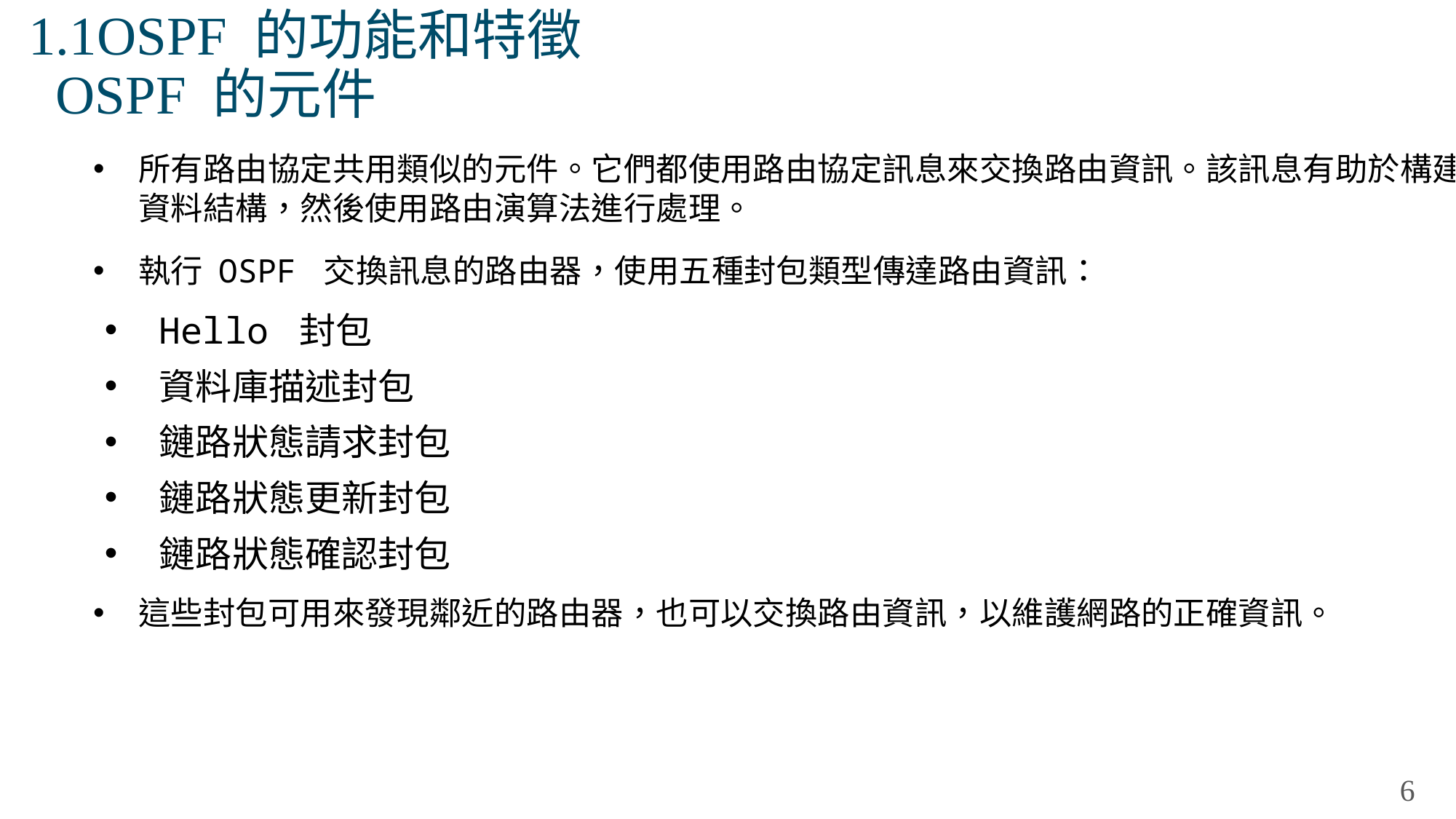

# 1.1OSPF 的功能和特徵 OSPF 的元件
所有路由協定共用類似的元件。它們都使用路由協定訊息來交換路由資訊。該訊息有助於構建資料結構，然後使用路由演算法進行處理。
執行 OSPF 交換訊息的路由器，使用五種封包類型傳達路由資訊：
Hello 封包
資料庫描述封包
鏈路狀態請求封包
鏈路狀態更新封包
鏈路狀態確認封包
這些封包可用來發現鄰近的路由器，也可以交換路由資訊，以維護網路的正確資訊。

6